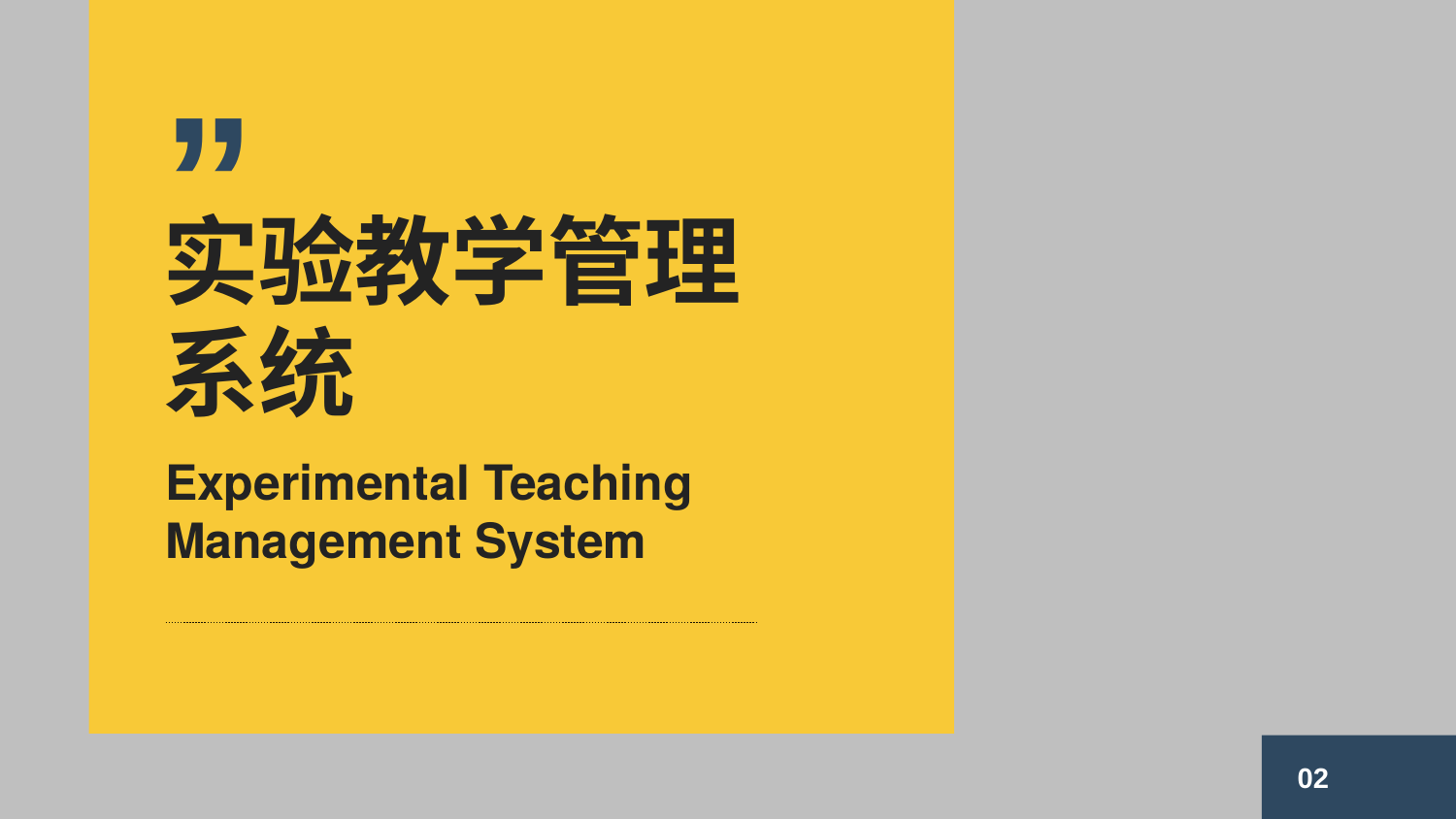

”
实验教学管理系统
Experimental Teaching
Management System

02